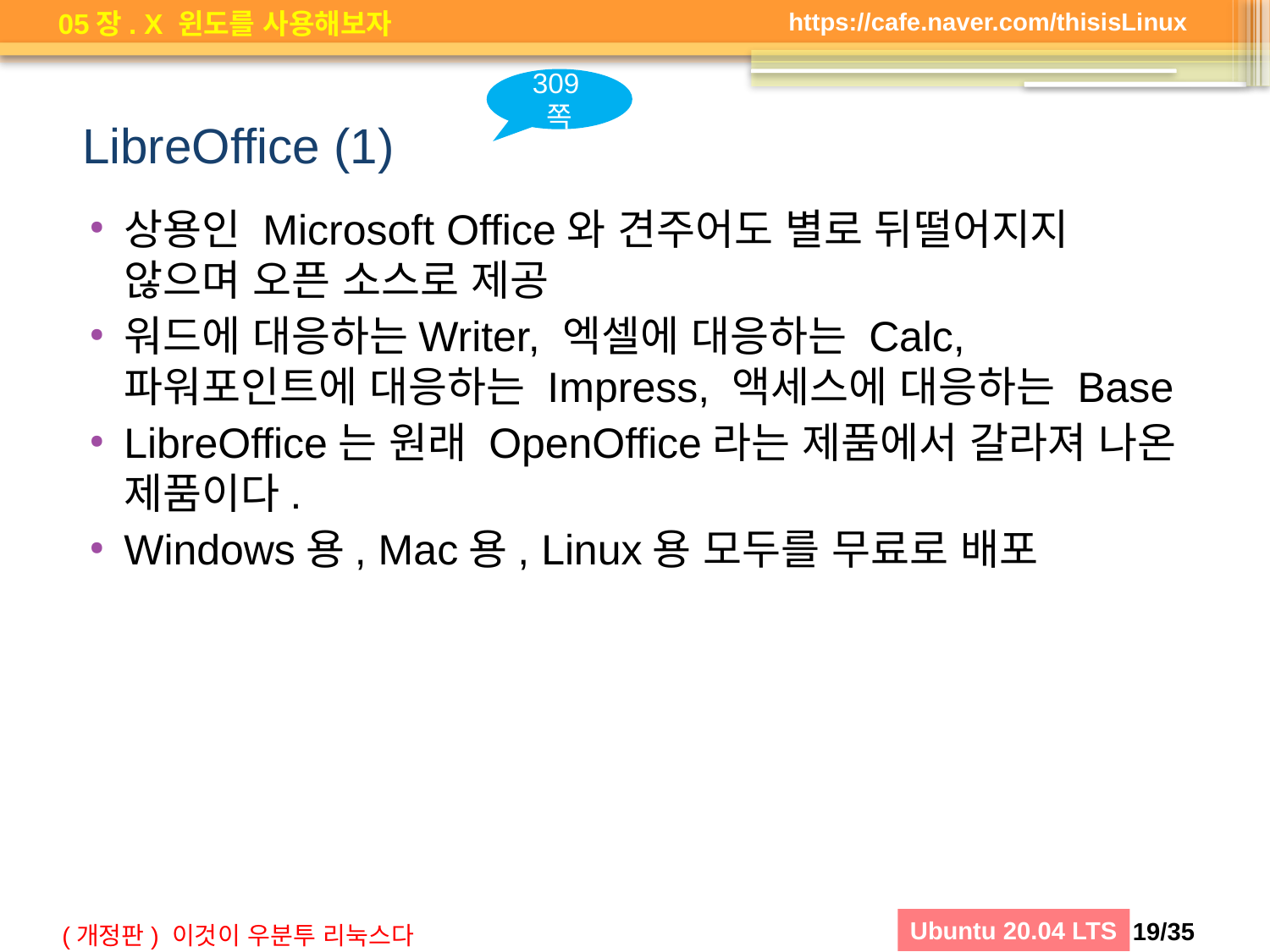

309쪽
# LibreOffice (1)
상용인 Microsoft Office와 견주어도 별로 뒤떨어지지 않으며 오픈 소스로 제공
워드에 대응하는Writer, 엑셀에 대응하는 Calc, 파워포인트에 대응하는 Impress, 액세스에 대응하는 Base
LibreOffice는 원래 OpenOffice라는 제품에서 갈라져 나온 제품이다.
Windows용, Mac용, Linux용 모두를 무료로 배포